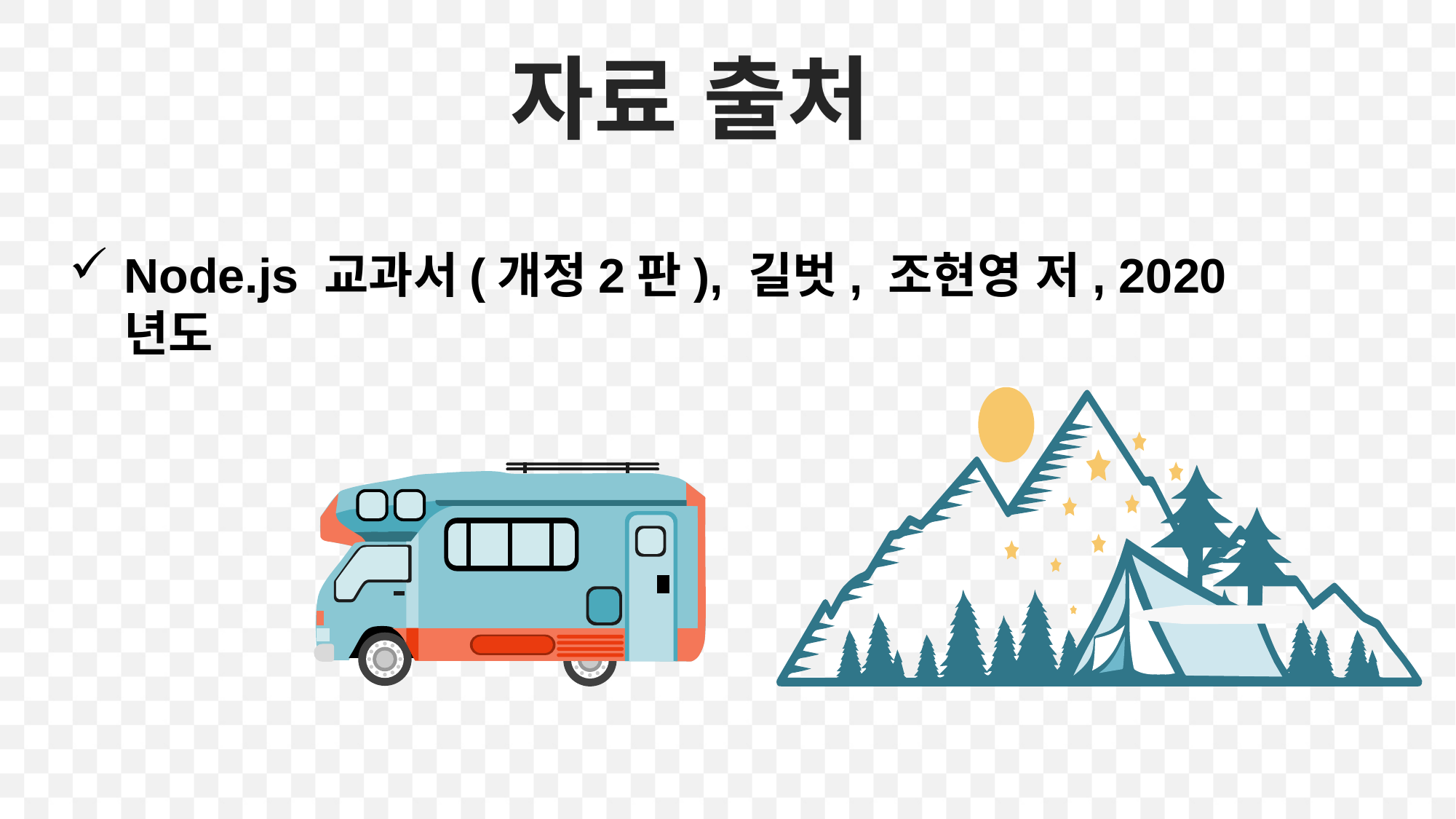

자료 출처
Node.js 교과서(개정2판), 길벗, 조현영 저, 2020년도